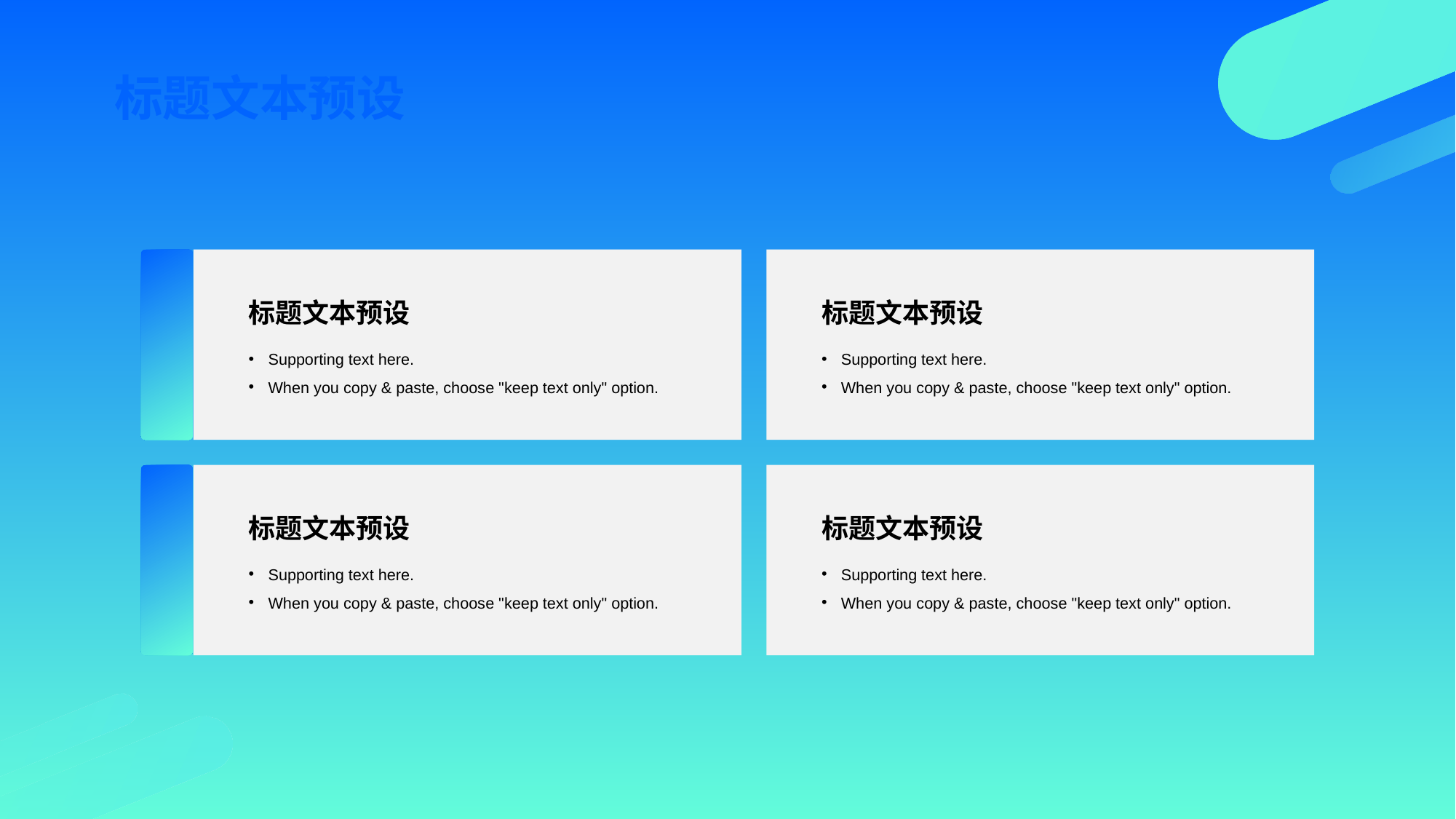

标题文本预设

标题文本预设
标题文本预设

Supporting text here.
When you copy & paste, choose "keep text only" option.
Supporting text here.
When you copy & paste, choose "keep text only" option.

标题文本预设
标题文本预设

Supporting text here.
When you copy & paste, choose "keep text only" option.
Supporting text here.
When you copy & paste, choose "keep text only" option.